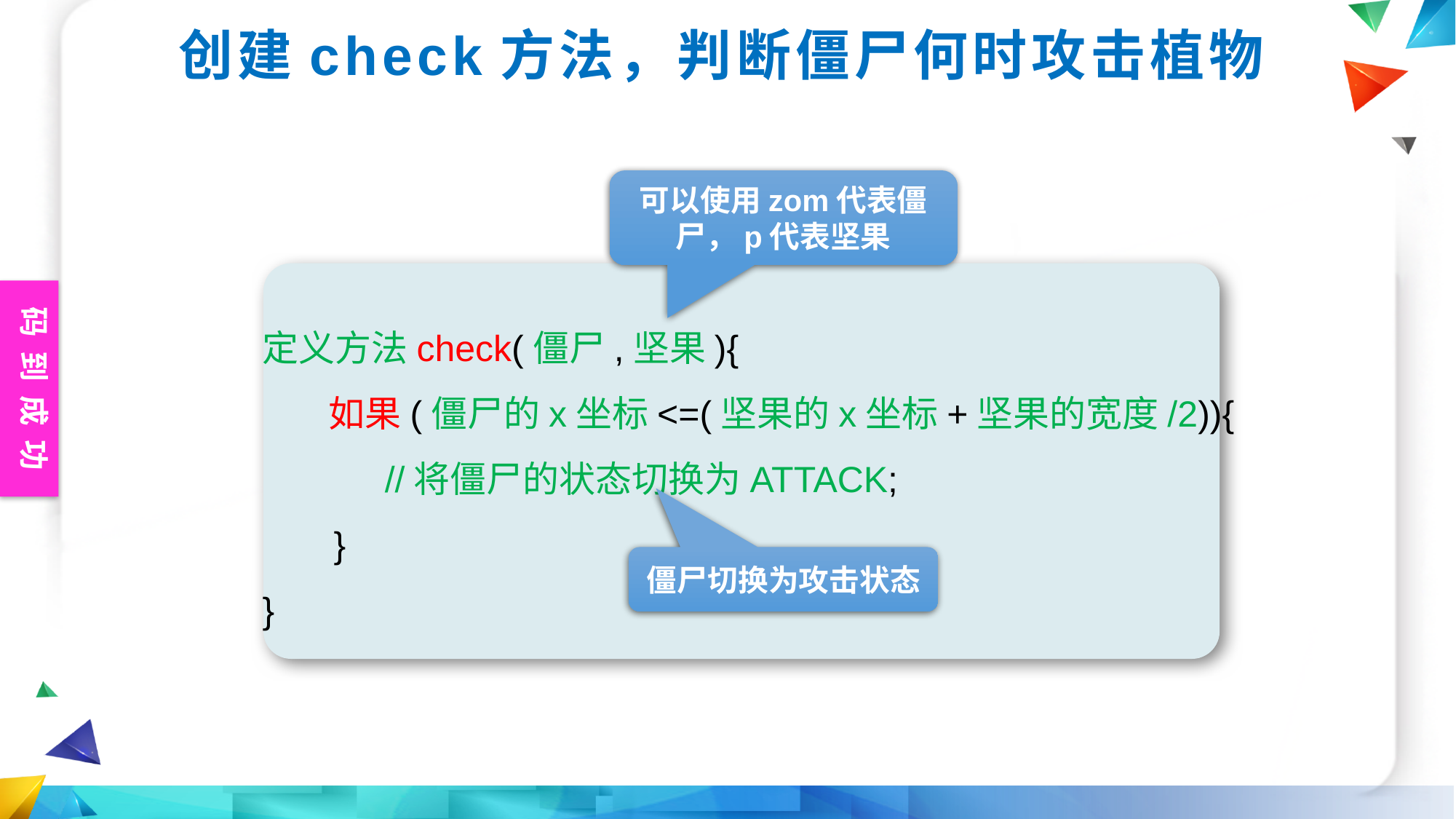

创建check方法，判断僵尸何时攻击植物
可以使用zom代表僵尸，p代表坚果

定义方法check(僵尸,坚果){
       如果(僵尸的x坐标<=(坚果的x坐标+坚果的宽度/2)){
            //将僵尸的状态切换为ATTACK;
       }
}

僵尸切换为攻击状态